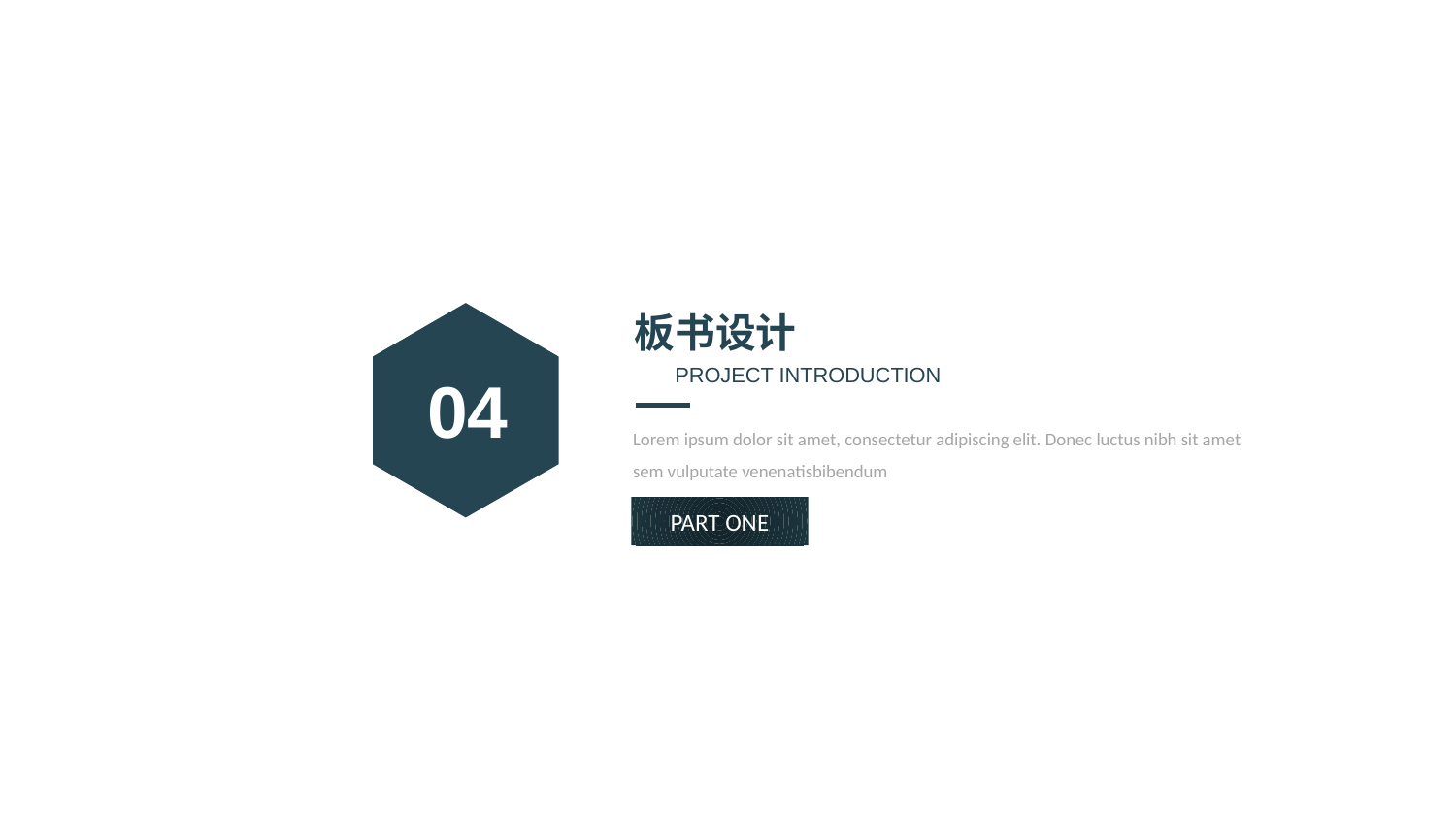

04
板书设计
PROJECT INTRODUCTION
Lorem ipsum dolor sit amet, consectetur adipiscing elit. Donec luctus nibh sit amet sem vulputate venenatisbibendum
PART ONE